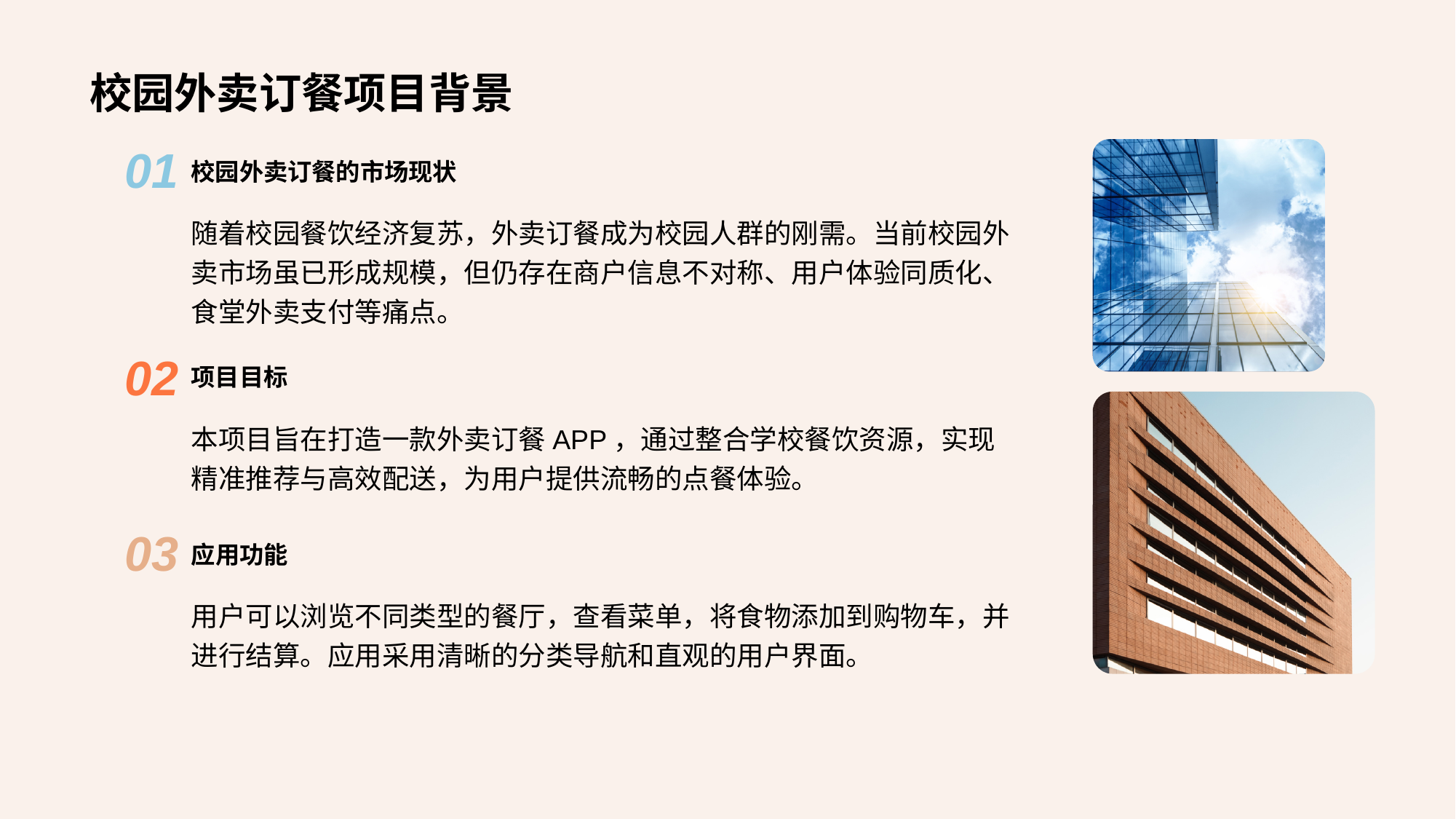

# 校园外卖订餐项目背景
01
校园外卖订餐的市场现状
随着校园餐饮经济复苏，外卖订餐成为校园人群的刚需。当前校园外卖市场虽已形成规模，但仍存在商户信息不对称、用户体验同质化、食堂外卖支付等痛点。

02
项目目标
本项目旨在打造一款外卖订餐APP，通过整合学校餐饮资源，实现精准推荐与高效配送，为用户提供流畅的点餐体验。

03
应用功能
用户可以浏览不同类型的餐厅，查看菜单，将食物添加到购物车，并进行结算。应用采用清晰的分类导航和直观的用户界面。